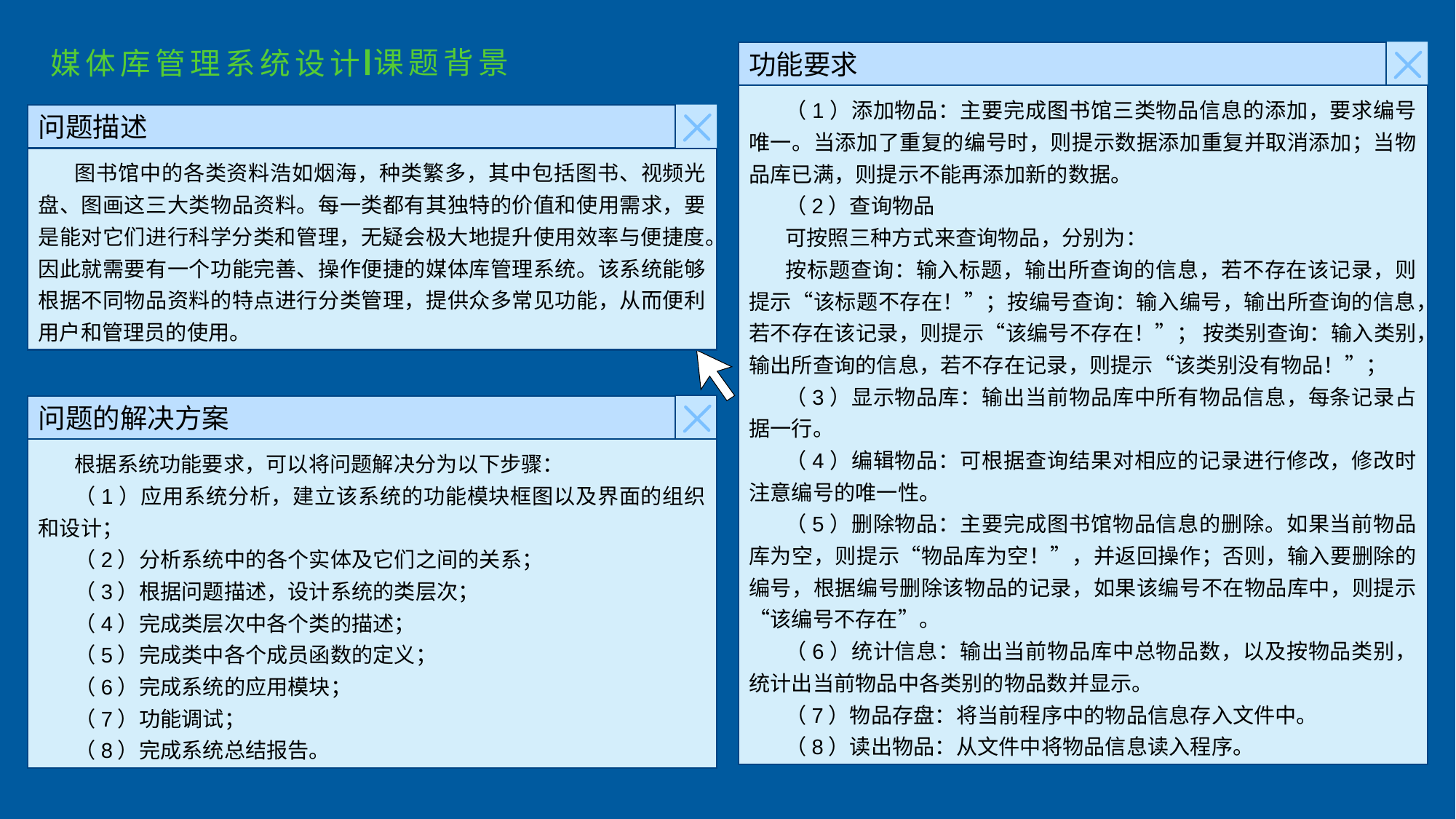

课题背景
媒体库管理系统设计

功能要求

（1）添加物品：主要完成图书馆三类物品信息的添加，要求编号唯一。当添加了重复的编号时，则提示数据添加重复并取消添加；当物品库已满，则提示不能再添加新的数据。
（2）查询物品
可按照三种方式来查询物品，分别为：
按标题查询：输入标题，输出所查询的信息，若不存在该记录，则提示“该标题不存在！”；按编号查询：输入编号，输出所查询的信息，若不存在该记录，则提示“该编号不存在！”； 按类别查询：输入类别，输出所查询的信息，若不存在记录，则提示“该类别没有物品！”；
（3）显示物品库：输出当前物品库中所有物品信息，每条记录占据一行。
（4）编辑物品：可根据查询结果对相应的记录进行修改，修改时注意编号的唯一性。
（5）删除物品：主要完成图书馆物品信息的删除。如果当前物品库为空，则提示“物品库为空！”，并返回操作；否则，输入要删除的编号，根据编号删除该物品的记录，如果该编号不在物品库中，则提示“该编号不存在”。
（6）统计信息：输出当前物品库中总物品数，以及按物品类别，统计出当前物品中各类别的物品数并显示。
（7）物品存盘：将当前程序中的物品信息存入文件中。
（8）读出物品：从文件中将物品信息读入程序。
问题描述

图书馆中的各类资料浩如烟海，种类繁多，其中包括图书、视频光盘、图画这三大类物品资料。每一类都有其独特的价值和使用需求，要是能对它们进行科学分类和管理，无疑会极大地提升使用效率与便捷度。因此就需要有一个功能完善、操作便捷的媒体库管理系统。该系统能够根据不同物品资料的特点进行分类管理，提供众多常见功能，从而便利用户和管理员的使用。

问题的解决方案

根据系统功能要求，可以将问题解决分为以下步骤：
（1）应用系统分析，建立该系统的功能模块框图以及界面的组织和设计；
（2）分析系统中的各个实体及它们之间的关系；
（3）根据问题描述，设计系统的类层次；
（4）完成类层次中各个类的描述；
（5）完成类中各个成员函数的定义；
（6）完成系统的应用模块；
（7）功能调试；
（8）完成系统总结报告。